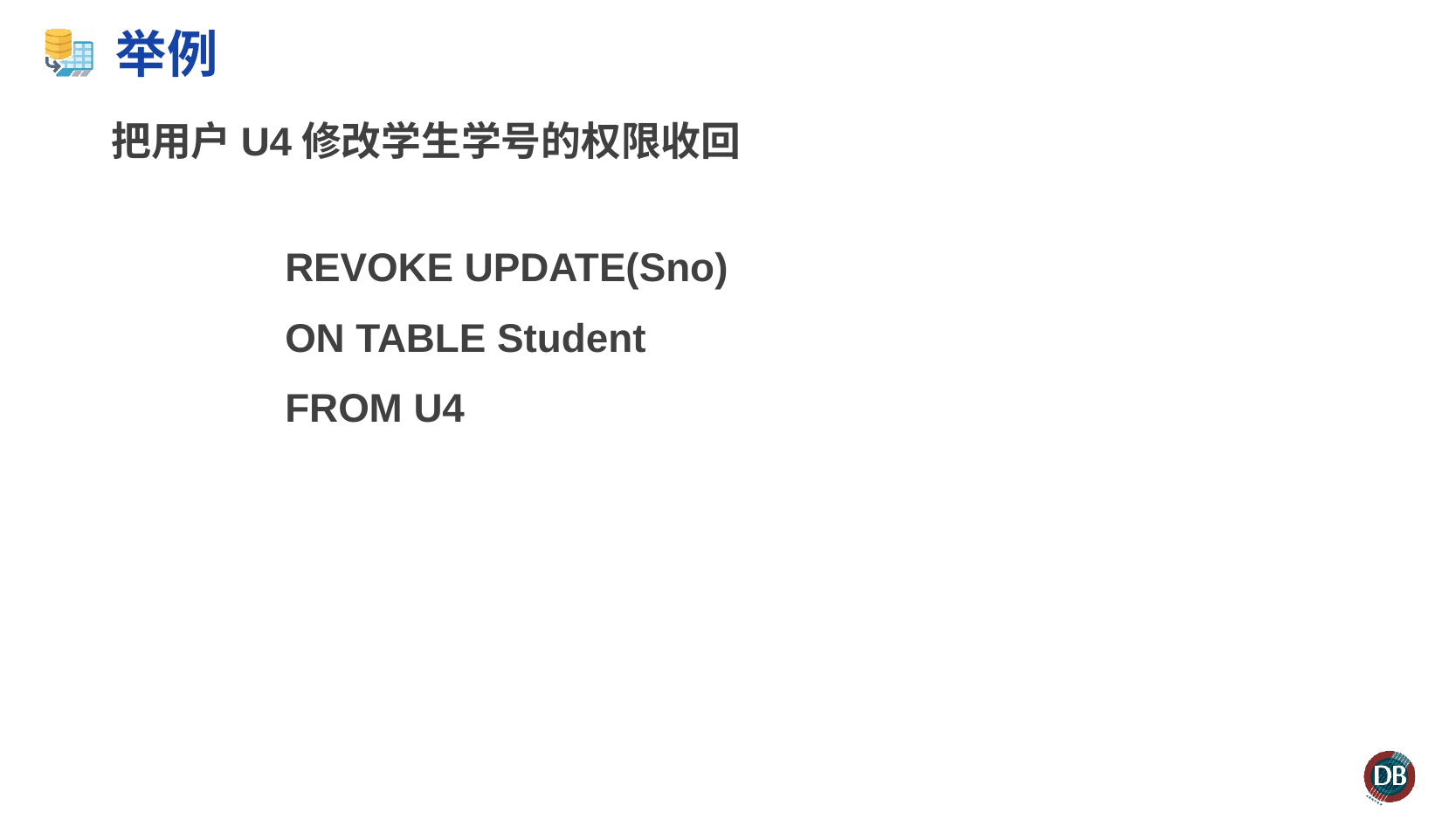

# 举例
把用户U4修改学生学号的权限收回

		REVOKE UPDATE(Sno)
		ON TABLE Student
		FROM U4